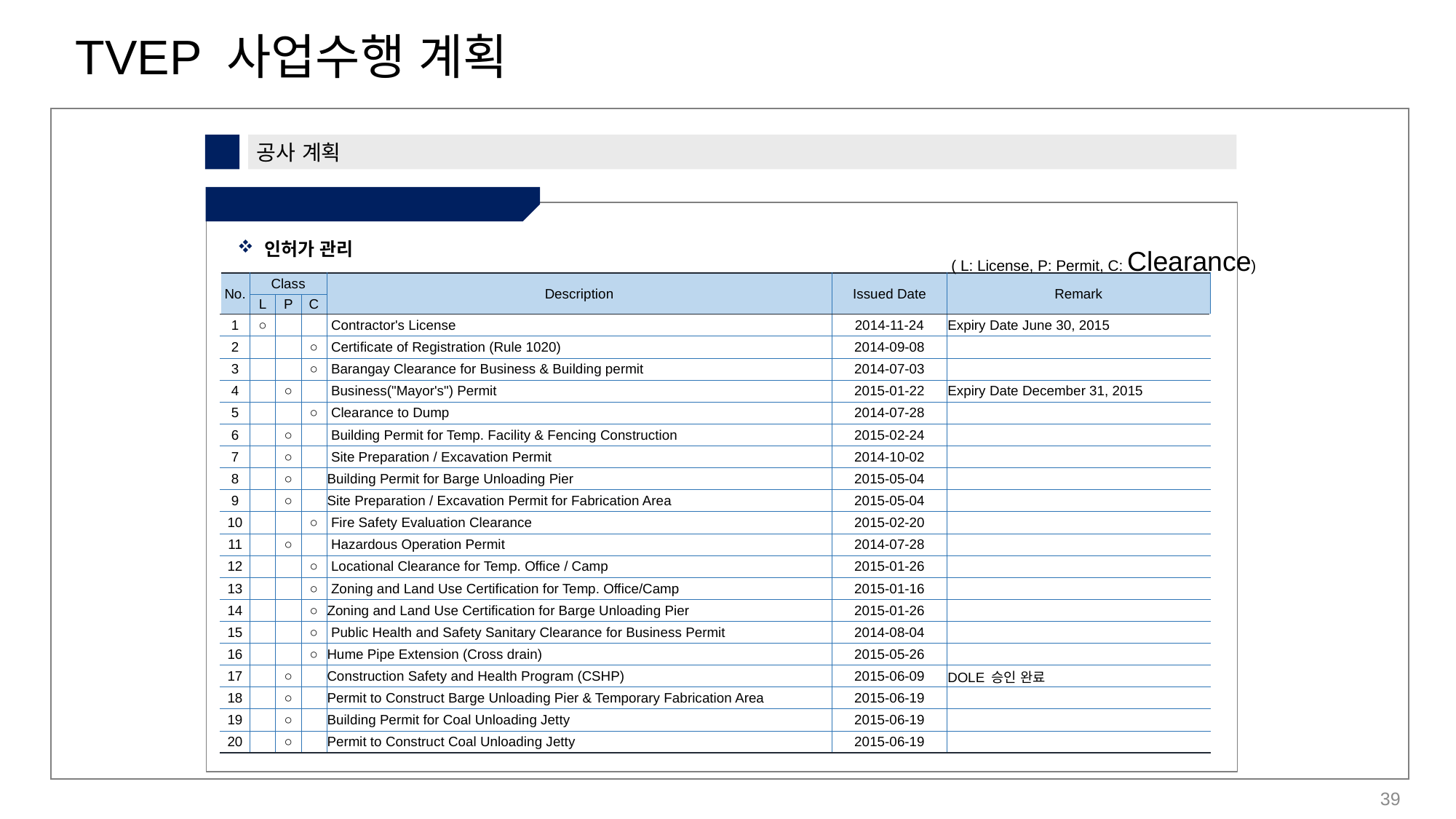

7
공사 계획
⑤ 공사 수행 전략

인허가 관리
( L: License, P: Permit, C: Clearance)
| No. | Class |  |  | Description | Issued Date | Remark |
| --- | --- | --- | --- | --- | --- | --- |
|  | L | P | C |  |  |  |
| 1 | ○ |  |  | Contractor's License | 2014-11-24 | Expiry Date June 30, 2015 |
| 2 |  |  | ○ | Certificate of Registration (Rule 1020) | 2014-09-08 |  |
| 3 |  |  | ○ | Barangay Clearance for Business & Building permit | 2014-07-03 |  |
| 4 |  | ○ |  | Business("Mayor's") Permit | 2015-01-22 | Expiry Date December 31, 2015 |
| 5 |  |  | ○ | Clearance to Dump | 2014-07-28 |  |
| 6 |  | ○ |  | Building Permit for Temp. Facility & Fencing Construction | 2015-02-24 |  |
| 7 |  | ○ |  | Site Preparation / Excavation Permit | 2014-10-02 |  |
| 8 |  | ○ |  | Building Permit for Barge Unloading Pier | 2015-05-04 |  |
| 9 |  | ○ |  | Site Preparation / Excavation Permit for Fabrication Area | 2015-05-04 |  |
| 10 |  |  | ○ | Fire Safety Evaluation Clearance | 2015-02-20 |  |
| 11 |  | ○ |  | Hazardous Operation Permit | 2014-07-28 |  |
| 12 |  |  | ○ | Locational Clearance for Temp. Office / Camp | 2015-01-26 |  |
| 13 |  |  | ○ | Zoning and Land Use Certification for Temp. Office/Camp | 2015-01-16 |  |
| 14 |  |  | ○ | Zoning and Land Use Certification for Barge Unloading Pier | 2015-01-26 |  |
| 15 |  |  | ○ | Public Health and Safety Sanitary Clearance for Business Permit | 2014-08-04 |  |
| 16 |  |  | ○ | Hume Pipe Extension (Cross drain) | 2015-05-26 |  |
| 17 |  | ○ |  | Construction Safety and Health Program (CSHP) | 2015-06-09 | DOLE 승인 완료 |
| 18 |  | ○ |  | Permit to Construct Barge Unloading Pier & Temporary Fabrication Area | 2015-06-19 |  |
| 19 |  | ○ |  | Building Permit for Coal Unloading Jetty | 2015-06-19 |  |
| 20 |  | ○ |  | Permit to Construct Coal Unloading Jetty | 2015-06-19 |  |
39